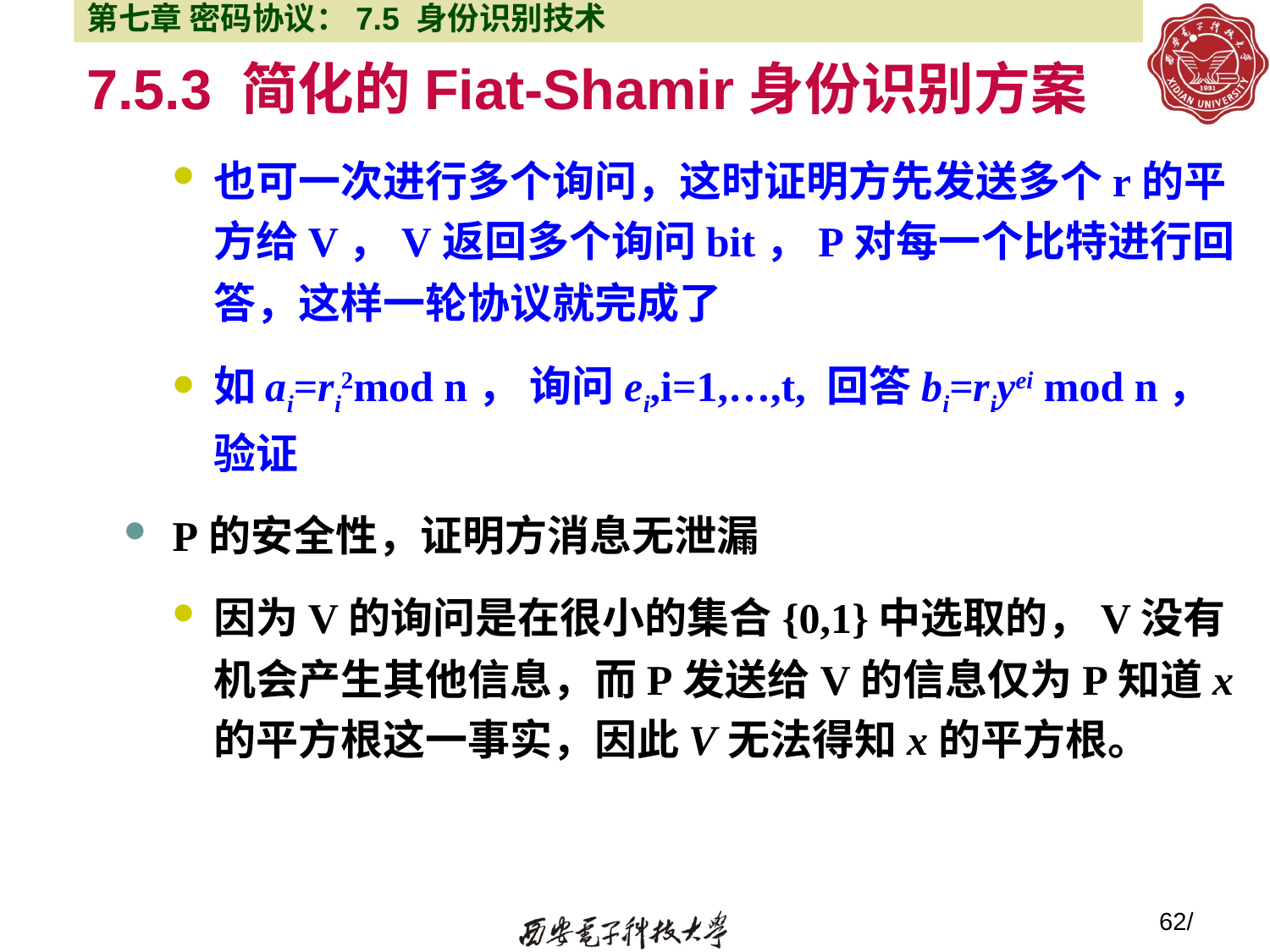

第七章 密码协议：7.5 身份识别技术
# 7.5.3 简化的Fiat-Shamir身份识别方案
也可一次进行多个询问，这时证明方先发送多个r的平方给V，V返回多个询问bit，P对每一个比特进行回答，这样一轮协议就完成了
如ai=ri2mod n， 询问ei,i=1,…,t, 回答bi=riyei mod n，验证
P的安全性，证明方消息无泄漏
因为V的询问是在很小的集合{0,1}中选取的，V没有机会产生其他信息，而P发送给V的信息仅为P知道x的平方根这一事实，因此V无法得知x的平方根。
62/